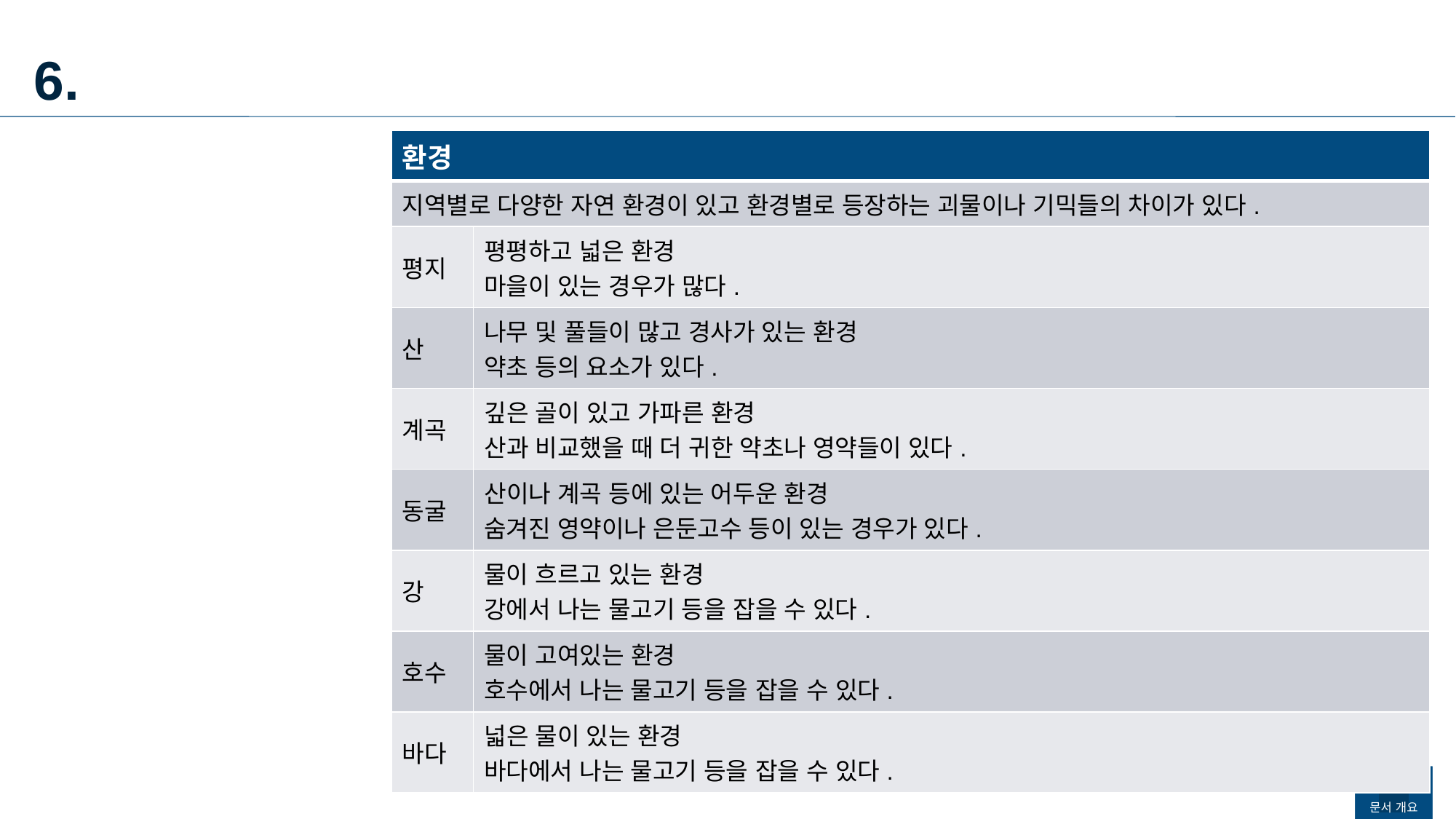

6.
| 환경 |  |
| --- | --- |
| 지역별로 다양한 자연 환경이 있고 환경별로 등장하는 괴물이나 기믹들의 차이가 있다. |  |
| 평지 | 평평하고 넓은 환경 마을이 있는 경우가 많다. |
| 산 | 나무 및 풀들이 많고 경사가 있는 환경 약초 등의 요소가 있다. |
| 계곡 | 깊은 골이 있고 가파른 환경 산과 비교했을 때 더 귀한 약초나 영약들이 있다. |
| 동굴 | 산이나 계곡 등에 있는 어두운 환경 숨겨진 영약이나 은둔고수 등이 있는 경우가 있다. |
| 강 | 물이 흐르고 있는 환경 강에서 나는 물고기 등을 잡을 수 있다. |
| 호수 | 물이 고여있는 환경 호수에서 나는 물고기 등을 잡을 수 있다. |
| 바다 | 넓은 물이 있는 환경 바다에서 나는 물고기 등을 잡을 수 있다. |
27
27

문서 개요

문서 개요